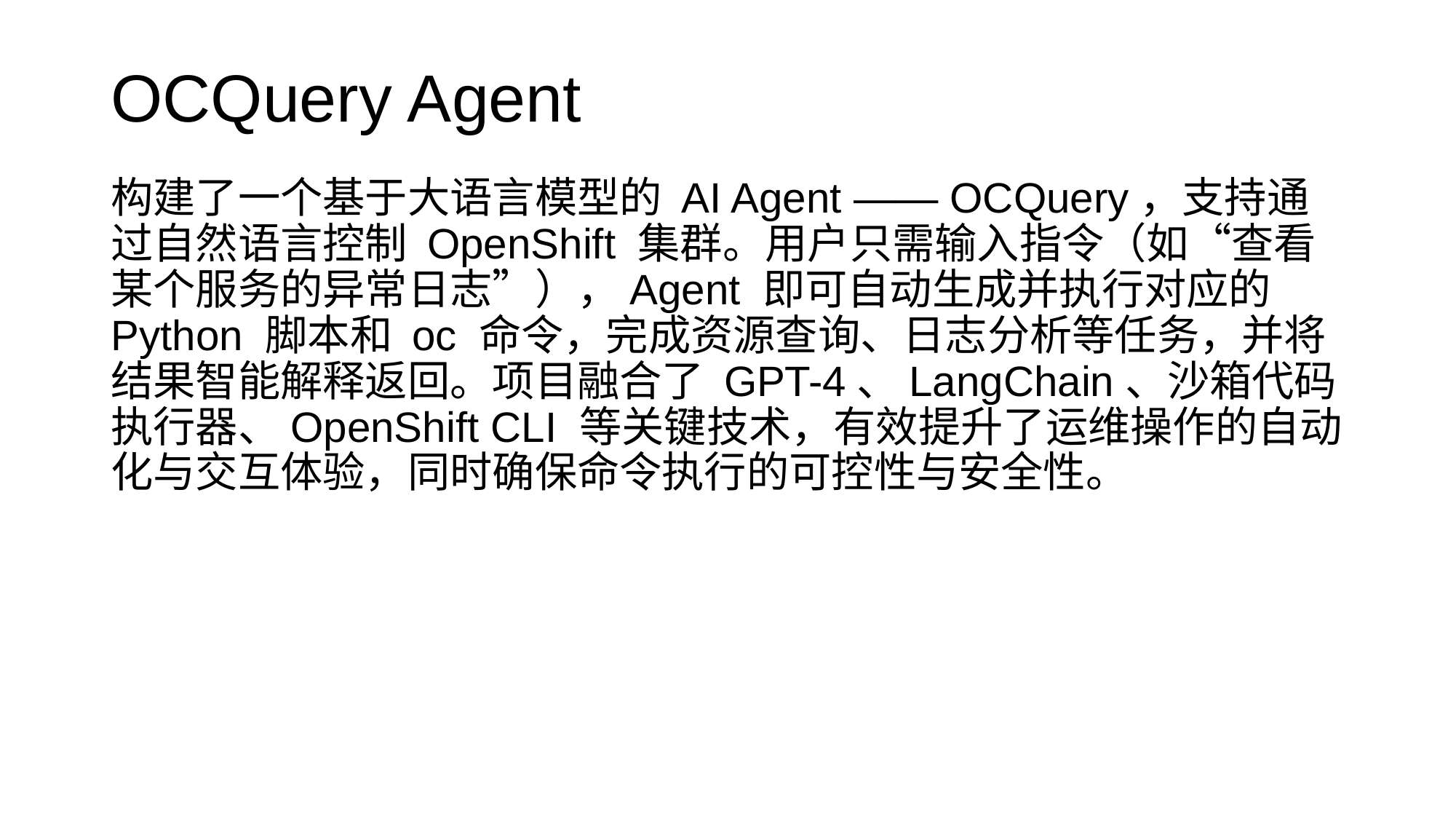

# OCQuery Agent
构建了一个基于大语言模型的 AI Agent —— OCQuery，支持通过自然语言控制 OpenShift 集群。用户只需输入指令（如“查看某个服务的异常日志”），Agent 即可自动生成并执行对应的 Python 脚本和 oc 命令，完成资源查询、日志分析等任务，并将结果智能解释返回。项目融合了 GPT-4、LangChain、沙箱代码执行器、OpenShift CLI 等关键技术，有效提升了运维操作的自动化与交互体验，同时确保命令执行的可控性与安全性。